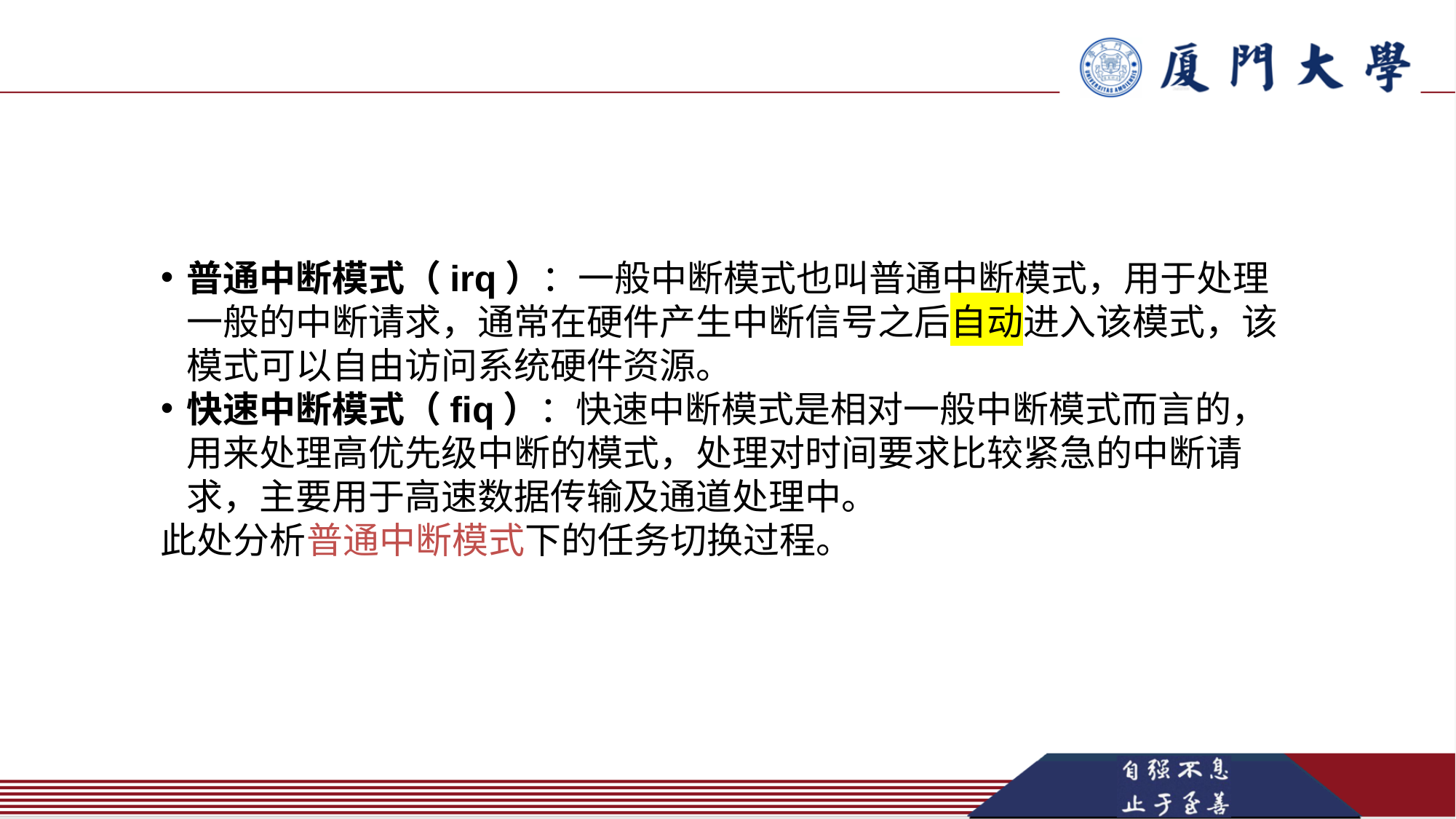

普通中断模式（irq）：一般中断模式也叫普通中断模式，用于处理一般的中断请求，通常在硬件产生中断信号之后自动进入该模式，该模式可以自由访问系统硬件资源。
快速中断模式（fiq）：快速中断模式是相对一般中断模式而言的，用来处理高优先级中断的模式，处理对时间要求比较紧急的中断请求，主要用于高速数据传输及通道处理中。
此处分析普通中断模式下的任务切换过程。